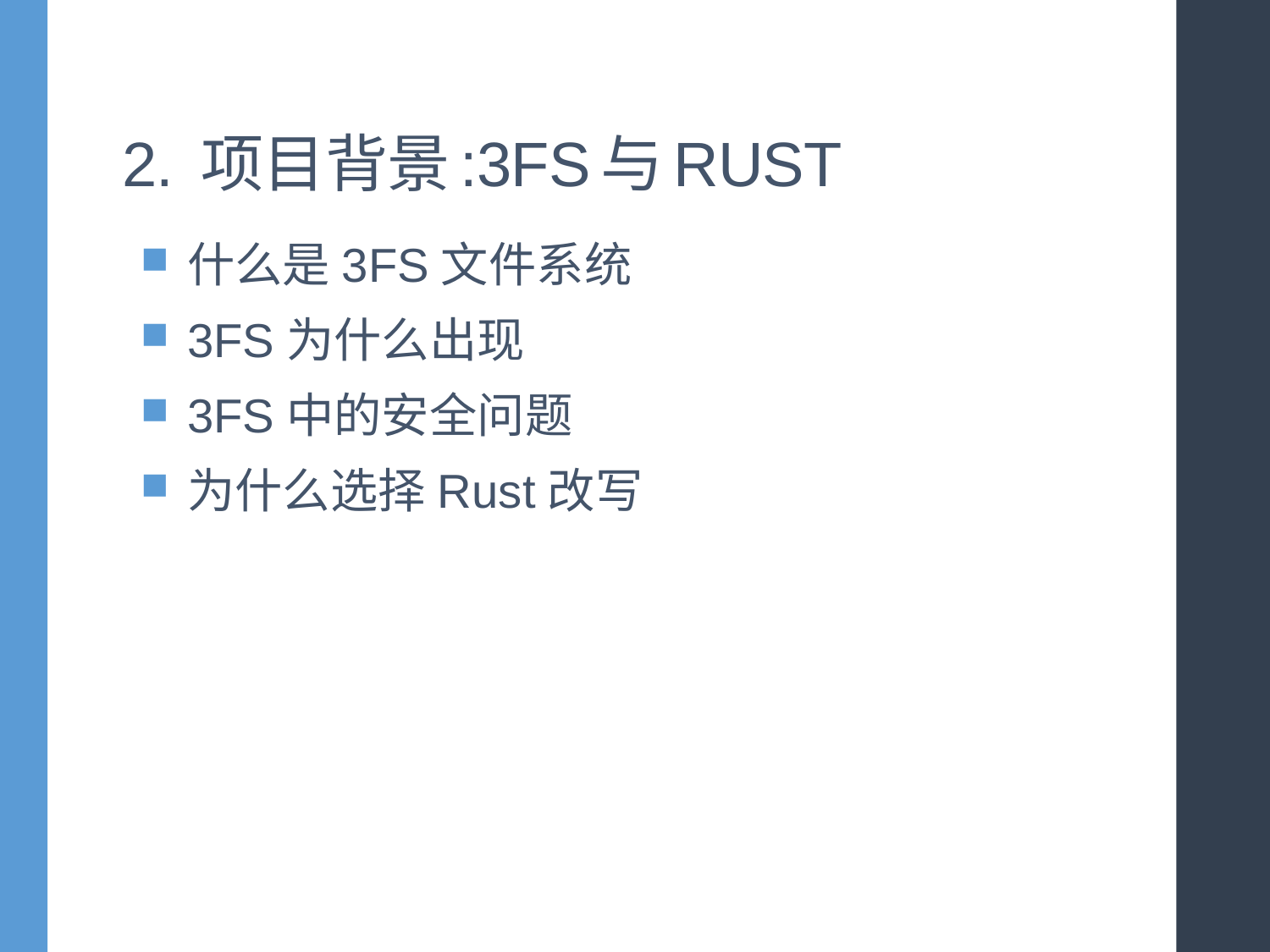

# 2. 项目背景:3FS与RUST
什么是3FS文件系统
3FS为什么出现
3FS中的安全问题
为什么选择Rust改写

5